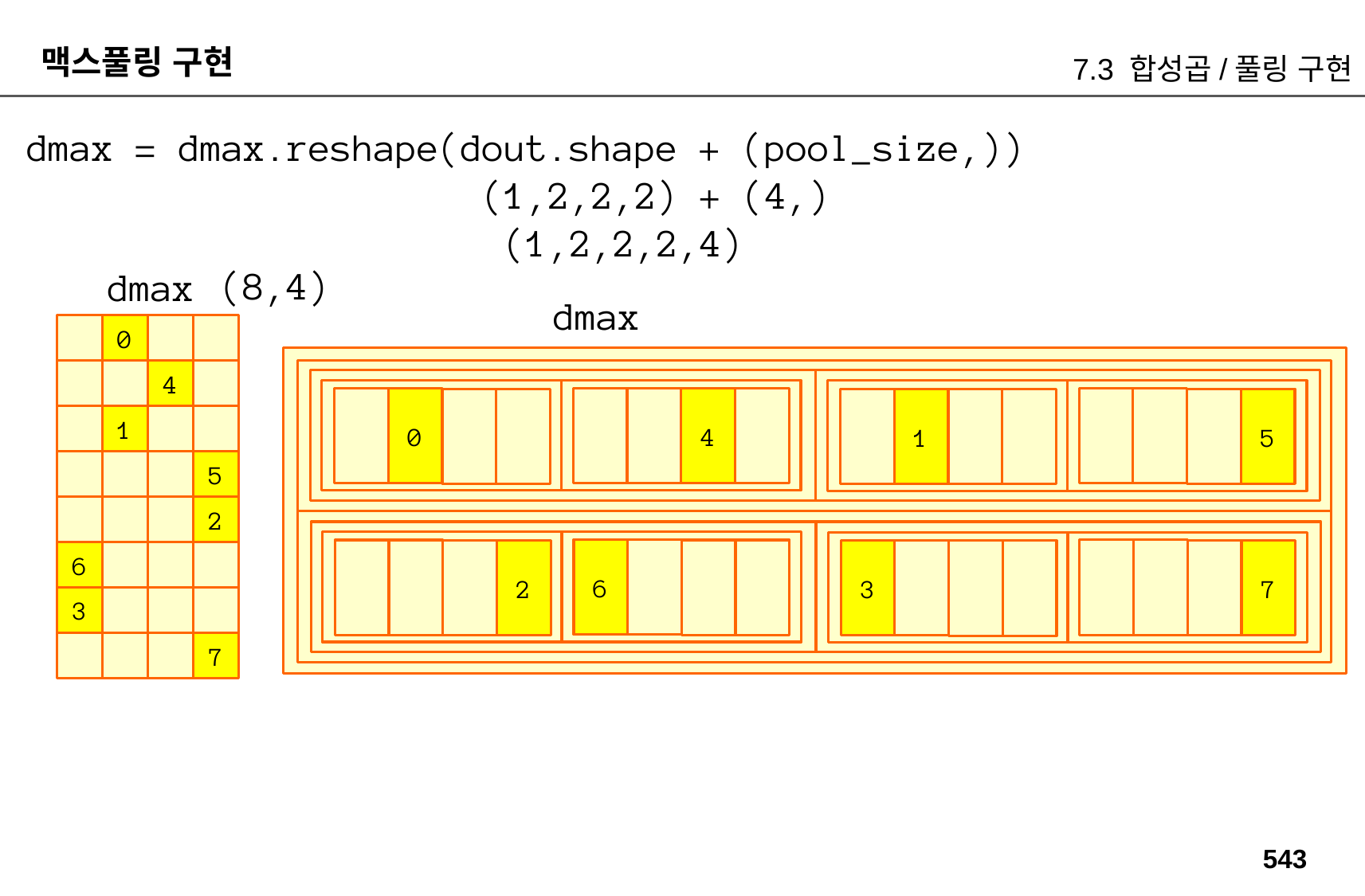

맥스풀링 구현
7.3 합성곱/풀링 구현
dmax = dmax.reshape(dout.shape + (pool_size,))
                     (1,2,2,2) + (4,)
                      (1,2,2,2,4)
(8,4)
dmax
dmax

0

4

4

0

5

1

1

5

2

6

7
3

2

6

3

7